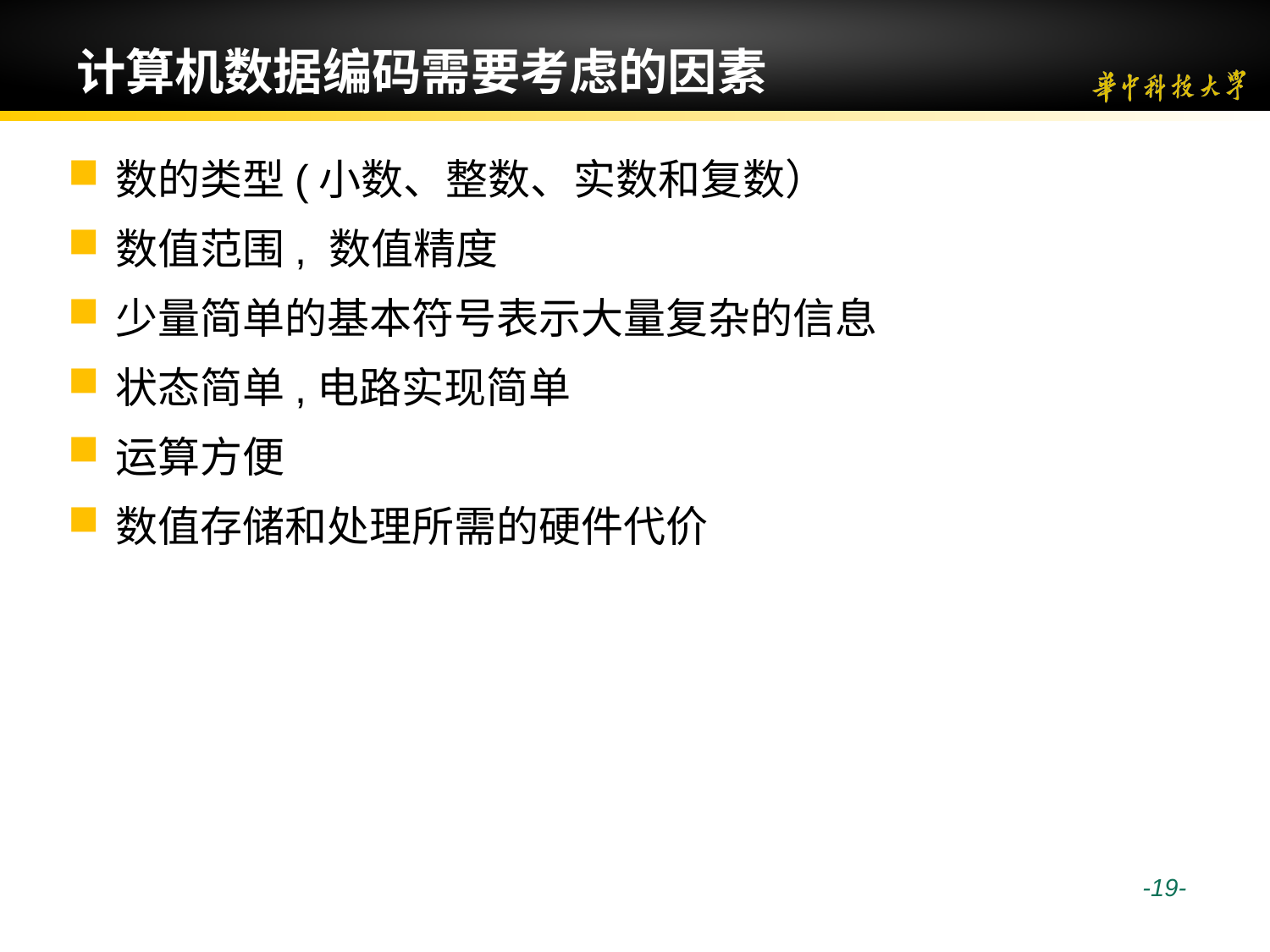

# 计算机数据编码需要考虑的因素
数的类型(小数、整数、实数和复数）
数值范围, 数值精度
少量简单的基本符号表示大量复杂的信息
状态简单,电路实现简单
运算方便
数值存储和处理所需的硬件代价

 -19-